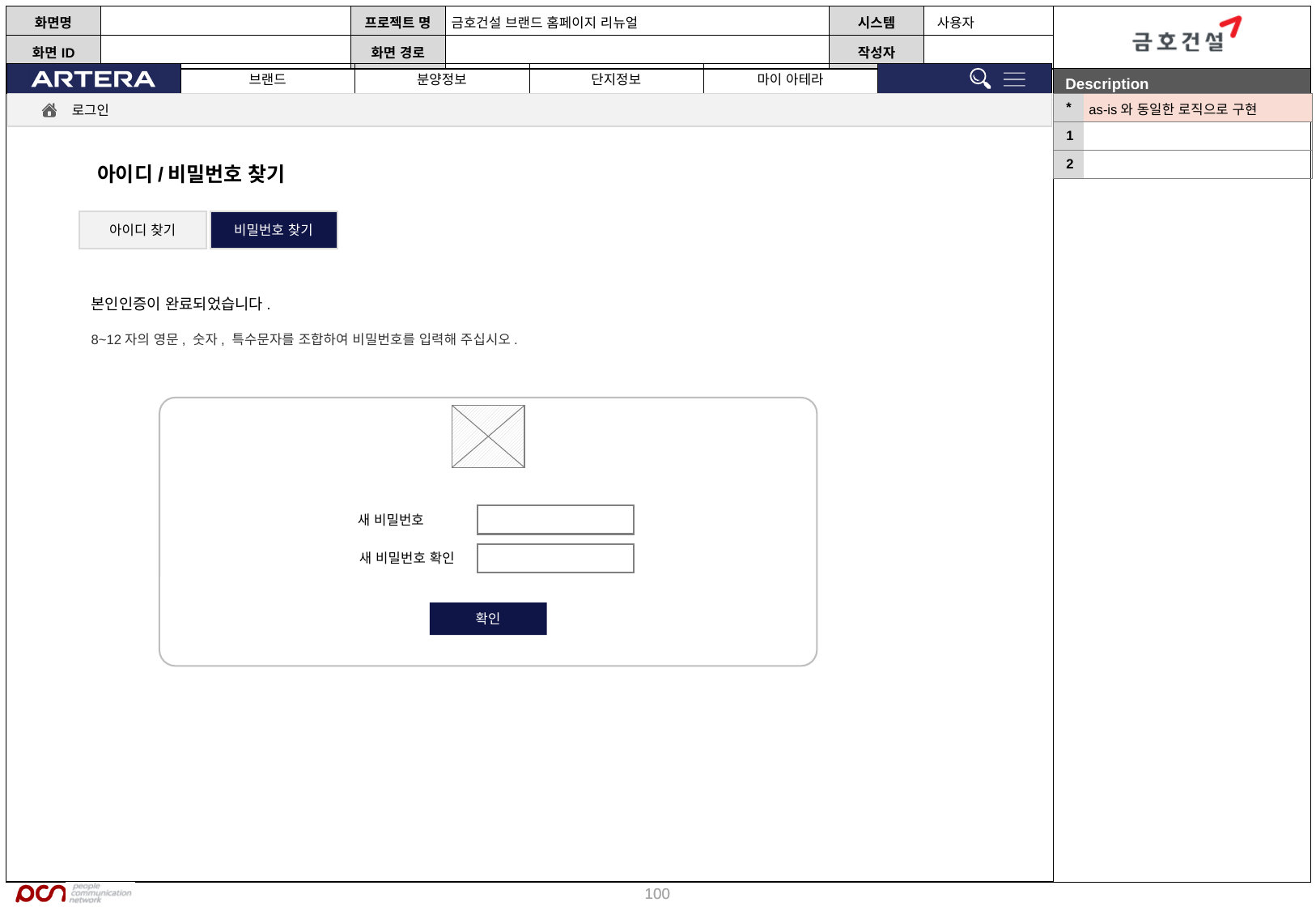

| \* | as-is와 동일한 로직으로 구현 |
| --- | --- |
| 1 |  |
| 2 |  |
로그인

아이디/비밀번호 찾기
아이디 찾기
비밀번호 찾기
본인인증이 완료되었습니다.

8~12자의 영문, 숫자, 특수문자를 조합하여 비밀번호를 입력해 주십시오.

새 비밀번호

새 비밀번호 확인

확인